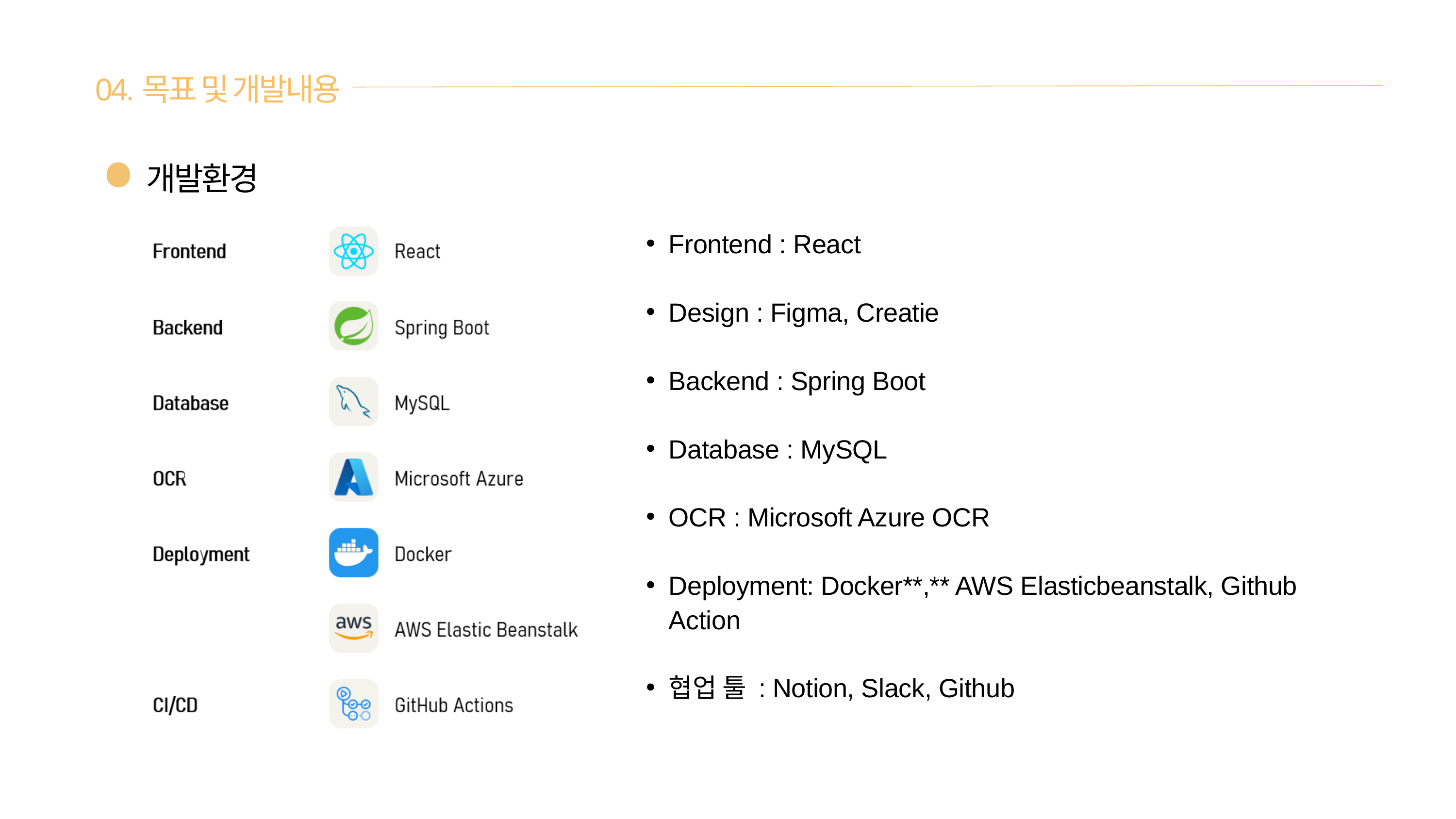

04.목표 및 개발내용

개발환경

Frontend : React

Design : Figma, Creatie

Backend : Spring Boot

Database : MySQL

OCR : Microsoft Azure OCR

Deployment: Docker**,** AWS Elasticbeanstalk, Github Action

협업 툴 : Notion, Slack, Github